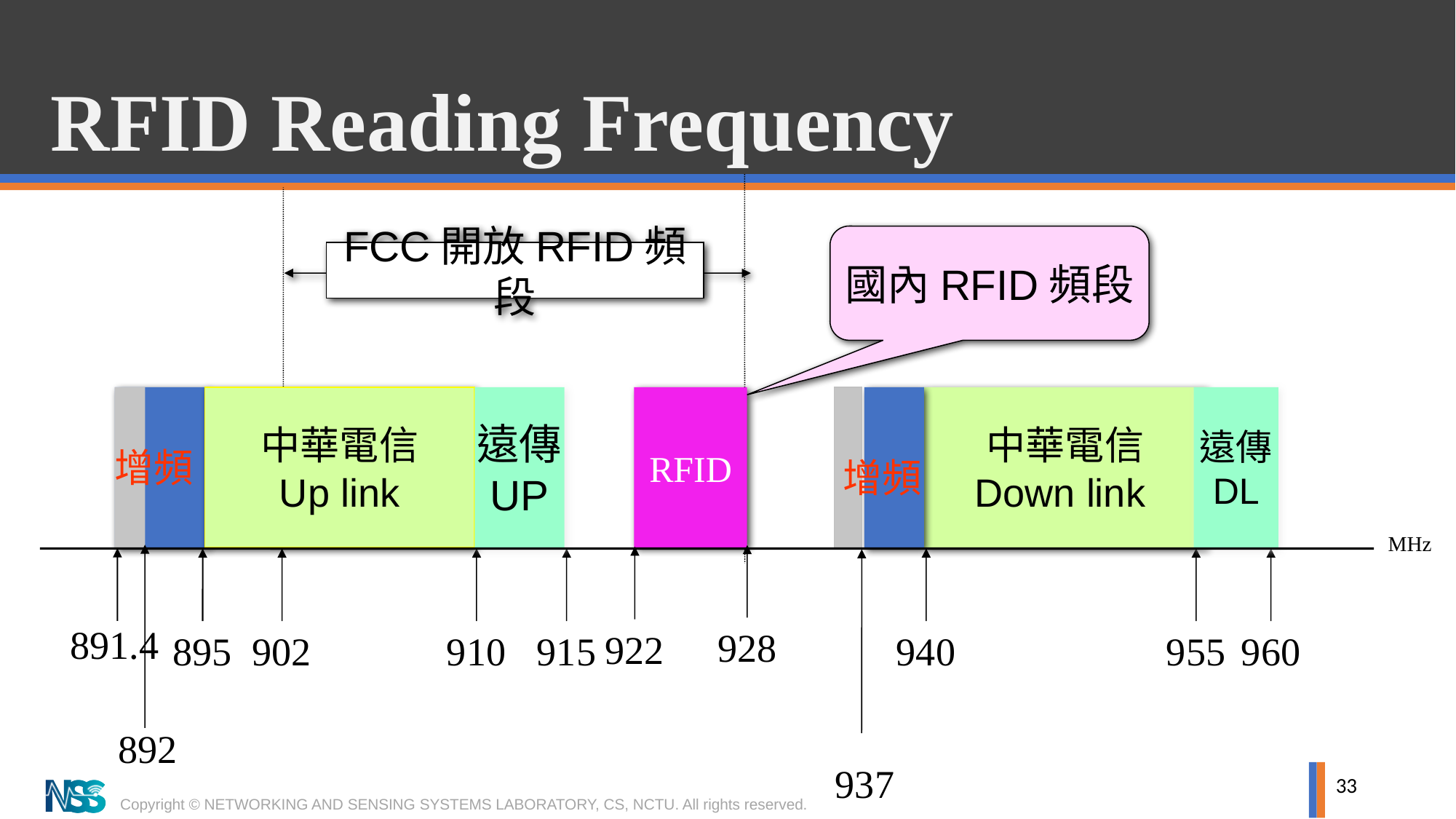

# RFID Reading Frequency

國內RFID頻段
FCC開放RFID頻段

中華電信
Up link
遠傳
UP
RFID

中華電信
Down link
遠傳
DL
增頻
增頻

892

928

922

891.4

895

902

910

915

940

955

960

937
MHz
33